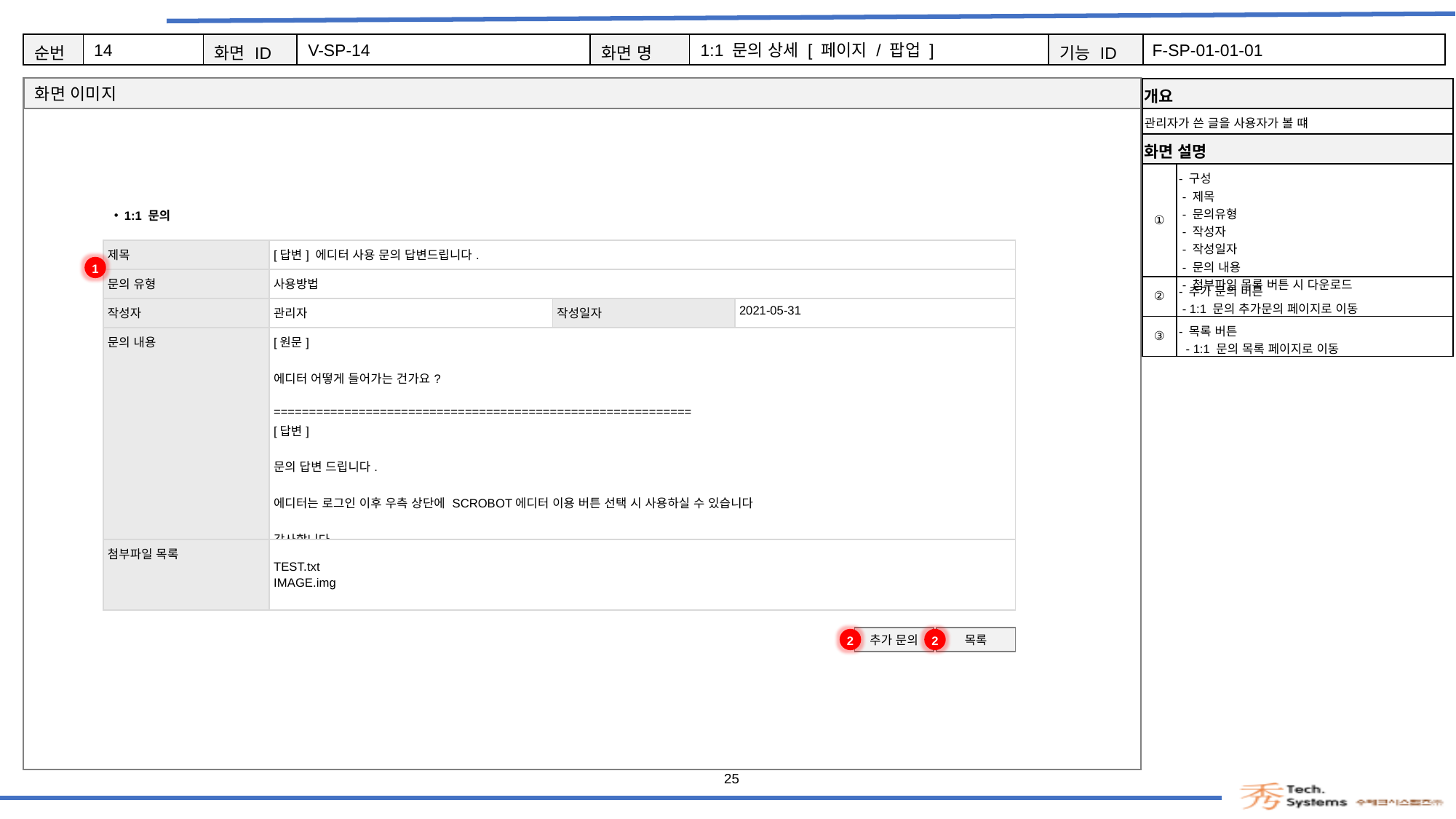

14
V-SP-14
1:1 문의 상세 [ 페이지 / 팝업 ]
F-SP-01-01-01
| 개요 |  |
| --- | --- |
| 관리자가 쓴 글을 사용자가 볼 떄 |  |
| 화면 설명 | Description |
| ① | - 구성 - 제목 - 문의유형 - 작성자 - 작성일자 - 문의 내용 - 첨부파일 목록 버튼 시 다운로드 |
| ② | - 추가 문의 버튼 - 1:1 문의 추가문의 페이지로 이동 |
| ③ | - 목록 버튼 - 1:1 문의 목록 페이지로 이동 |
1:1 문의
| 제목 | [답변] 에디터 사용 문의 답변드립니다. |  |  |
| --- | --- | --- | --- |
| 문의 유형 | 사용방법 |  |  |
| 작성자 | 관리자 | 작성일자 | 2021-05-31 |
| 문의 내용 | [원문] 에디터 어떻게 들어가는 건가요? =========================================================== [답변] 문의 답변 드립니다. 에디터는 로그인 이후 우측 상단에 SCROBOT에디터 이용 버튼 선택 시 사용하실 수 있습니다 감사합니다 |  |  |
| 첨부파일 목록 | TEST.txt IMAGE.img |  |  |
1

2

추가 문의
2

목록